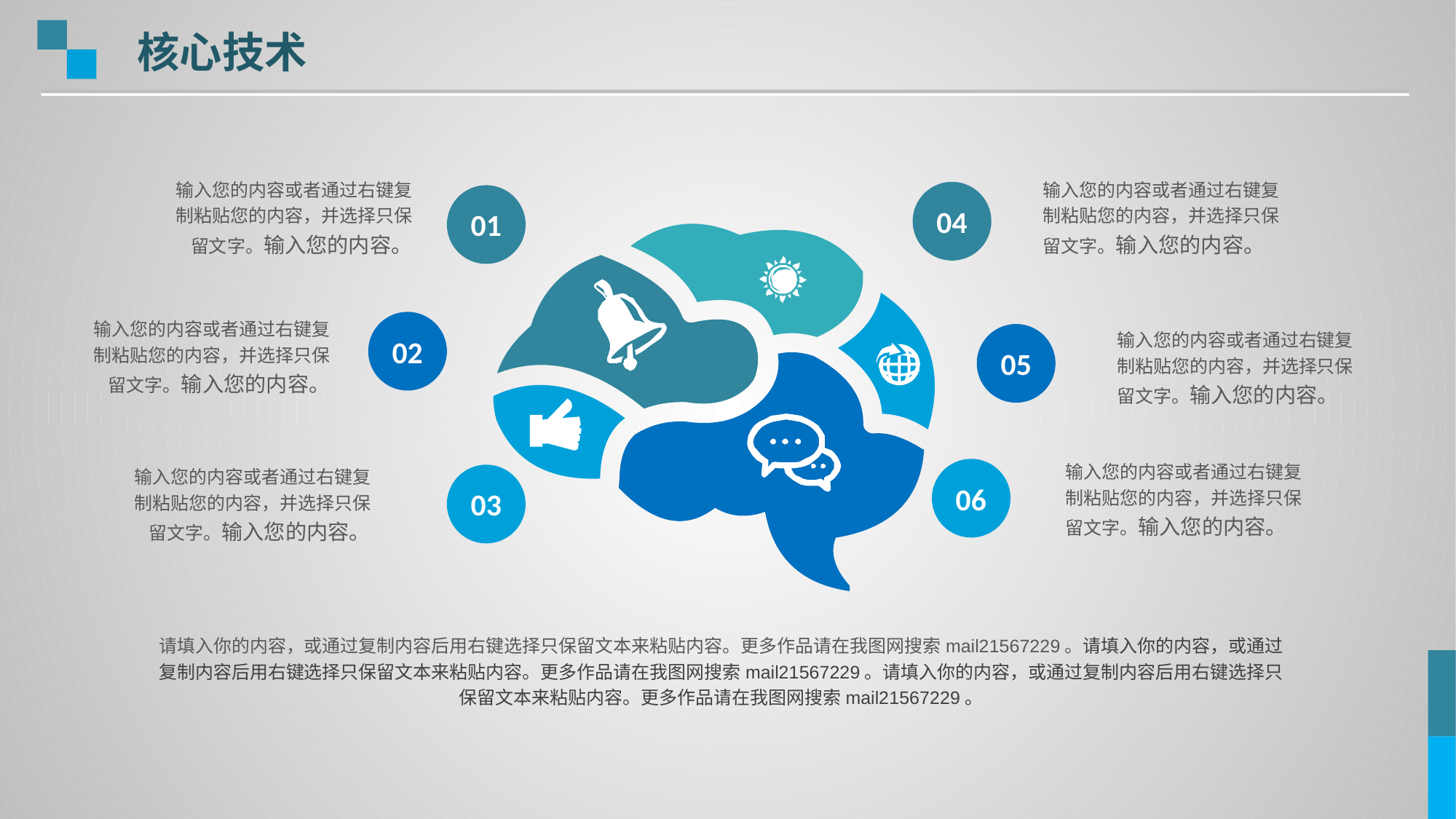

核心技术
输入您的内容或者通过右键复制粘贴您的内容，并选择只保留文字。输入您的内容。
输入您的内容或者通过右键复制粘贴您的内容，并选择只保留文字。输入您的内容。
04
01

输入您的内容或者通过右键复制粘贴您的内容，并选择只保留文字。输入您的内容。
02
输入您的内容或者通过右键复制粘贴您的内容，并选择只保留文字。输入您的内容。
05

输入您的内容或者通过右键复制粘贴您的内容，并选择只保留文字。输入您的内容。
输入您的内容或者通过右键复制粘贴您的内容，并选择只保留文字。输入您的内容。
06
03
请填入你的内容，或通过复制内容后用右键选择只保留文本来粘贴内容。更多作品请在我图网搜索mail21567229。请填入你的内容，或通过复制内容后用右键选择只保留文本来粘贴内容。更多作品请在我图网搜索mail21567229。请填入你的内容，或通过复制内容后用右键选择只保留文本来粘贴内容。更多作品请在我图网搜索mail21567229。